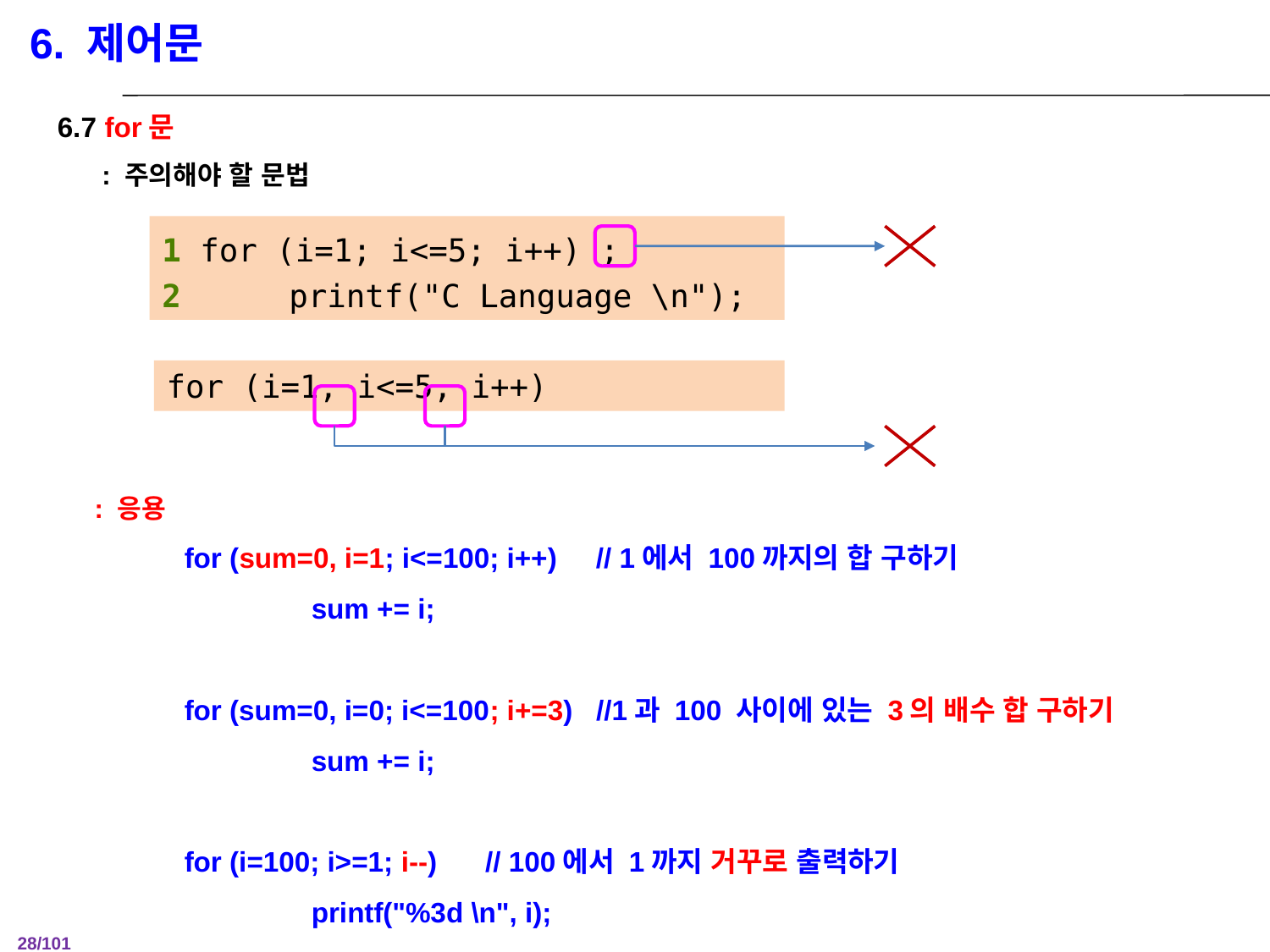

6. 제어문
6.7 for문
      : 주의해야 할 문법

     : 응용
	for (sum=0, i=1; i<=100; i++)     // 1에서 100까지의 합 구하기
		sum += i;

	for (sum=0, i=0; i<=100; i+=3)   //1과 100 사이에 있는 3의 배수 합 구하기
		sum += i;

	for (i=100; i>=1; i--)	      // 100에서 1까지 거꾸로 출력하기
		printf("%3d \n", i);
1 for (i=1; i<=5; i++) ;
2 	printf("C Language \n");

for (i=1, i<=5, i++)